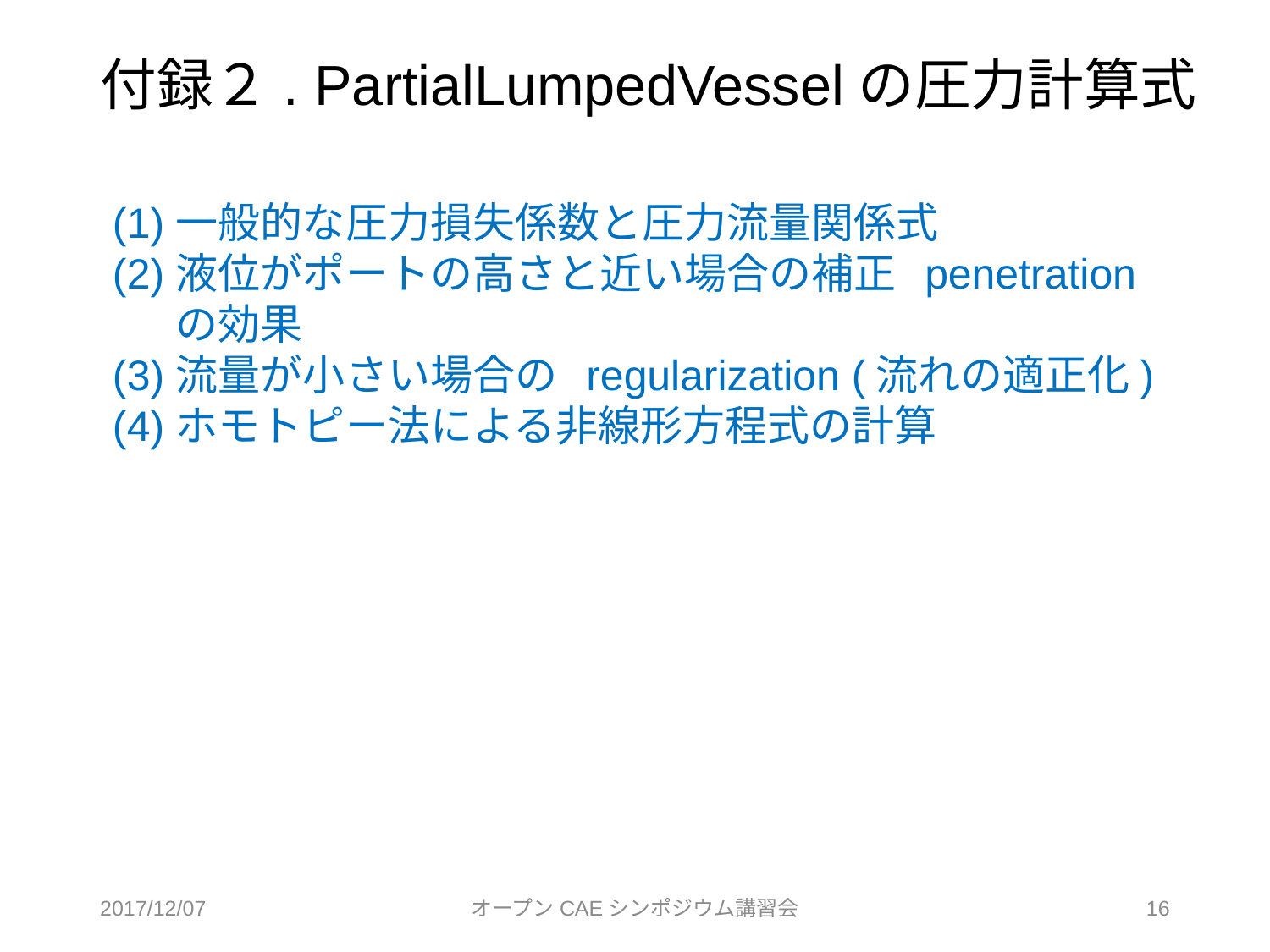

# 付録２. PartialLumpedVesselの圧力計算式
一般的な圧力損失係数と圧力流量関係式
液位がポートの高さと近い場合の補正  penetrationの効果
流量が小さい場合の  regularization (流れの適正化)
ホモトピー法による非線形方程式の計算

2017/12/07
オープンCAEシンポジウム講習会
16